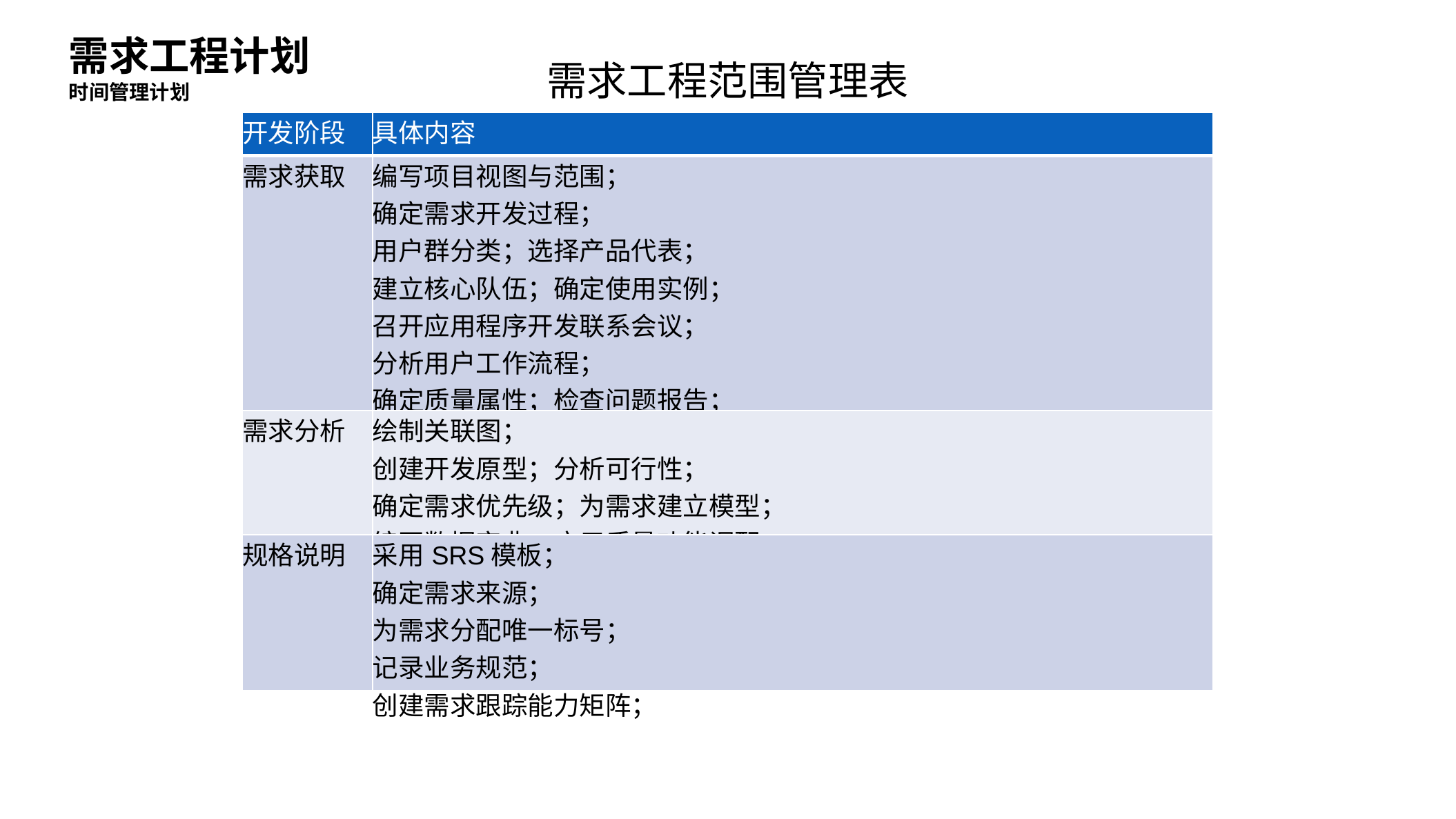

需求工程计划
需求工程范围管理表
时间管理计划
| 开发阶段 | 具体内容 |
| --- | --- |
| 需求获取 | 编写项目视图与范围； 确定需求开发过程； 用户群分类；选择产品代表； 建立核心队伍；确定使用实例； 召开应用程序开发联系会议； 分析用户工作流程； 确定质量属性；检查问题报告； 需求重用； |
| 需求分析 | 绘制关联图； 创建开发原型；分析可行性； 确定需求优先级；为需求建立模型； 编写数据字典；应用质量功能调配； |
| 规格说明 | 采用SRS模板； 确定需求来源； 为需求分配唯一标号； 记录业务规范； 创建需求跟踪能力矩阵； |